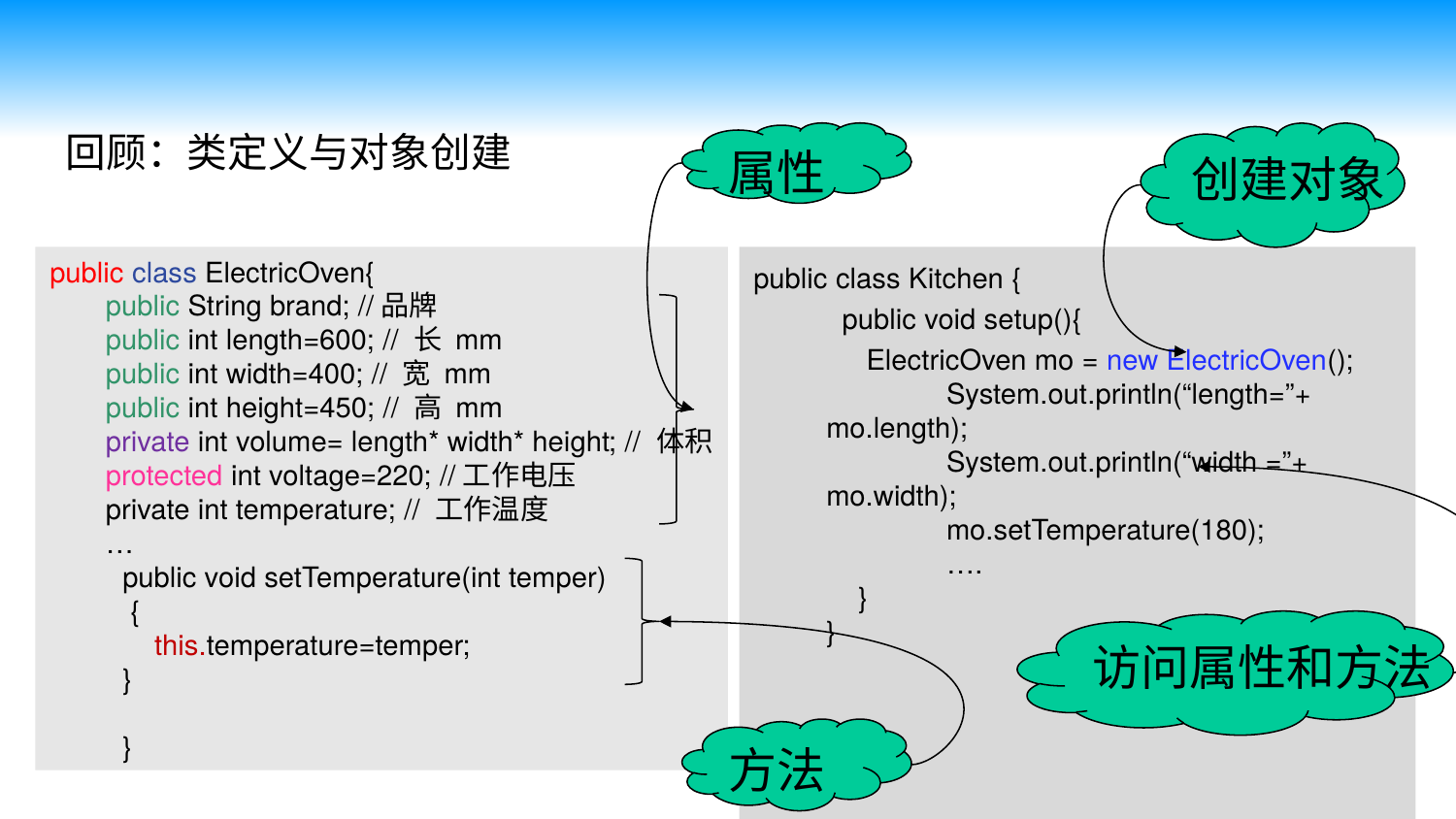

回顾：类定义与对象创建
属性
创建对象
public class ElectricOven{
       public String brand; //品牌
       public int length=600; // 长 mm
       public int width=400; // 宽 mm
       public int height=450; // 高 mm
       private int volume= length* width* height; // 体积
       protected int voltage=220; //工作电压
       private int temperature; // 工作温度
       …
public void setTemperature(int temper)
 {
    this.temperature=temper;
}

}
public class Kitchen {
  public void setup(){
     ElectricOven mo = new ElectricOven();
               System.out.println(“length=”+ mo.length);
               System.out.println(“width =”+ mo.width);
               mo.setTemperature(180);
               ….
    }
}

访问属性和方法
方法